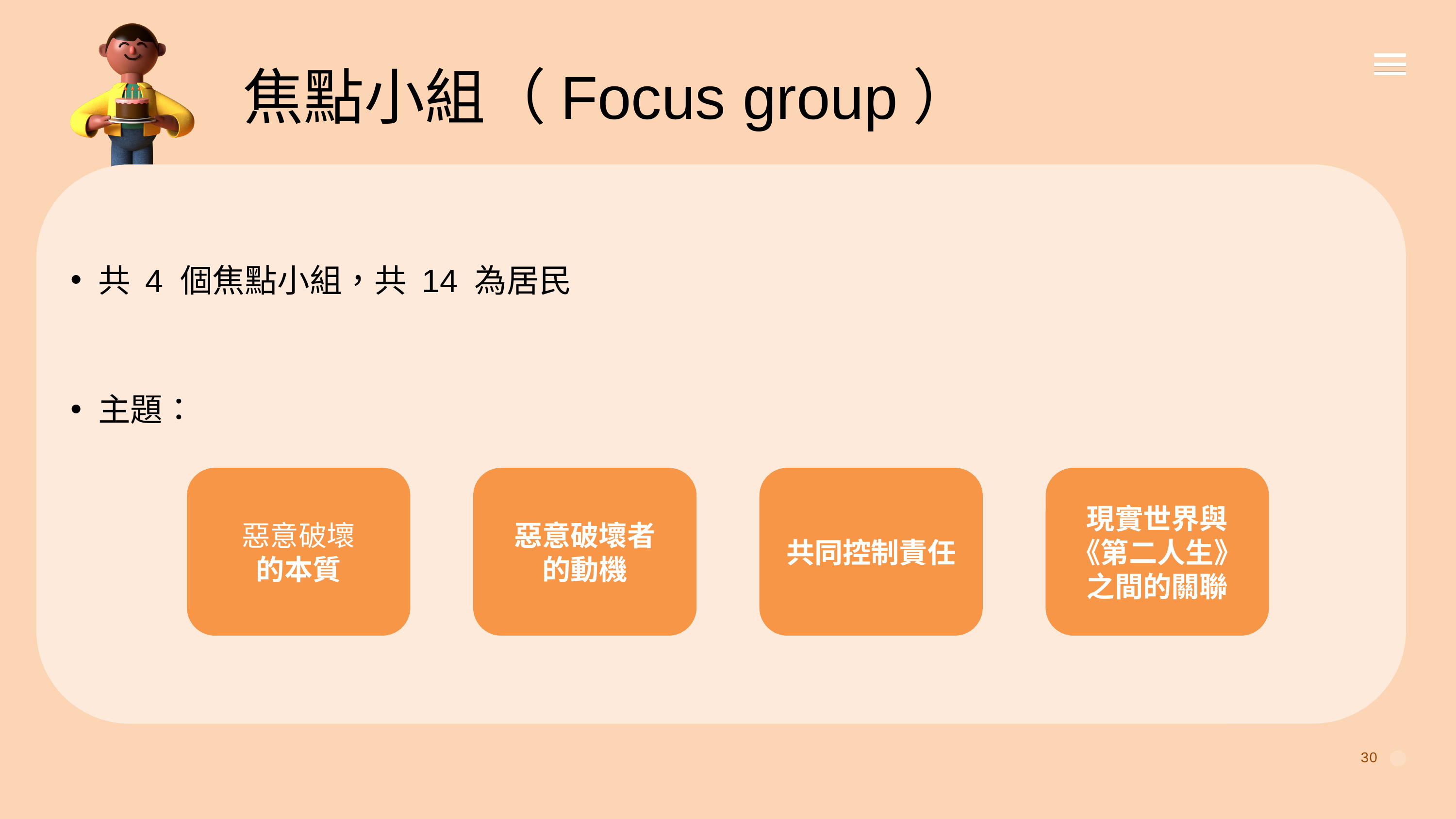

焦點小組（Focus group）

共 4 個焦點小組，共 14 為居民

主題：
現實世界與《第二人生》之間的關聯
共同控制責任
惡意破壞者
的動機
惡意破壞
的本質

30